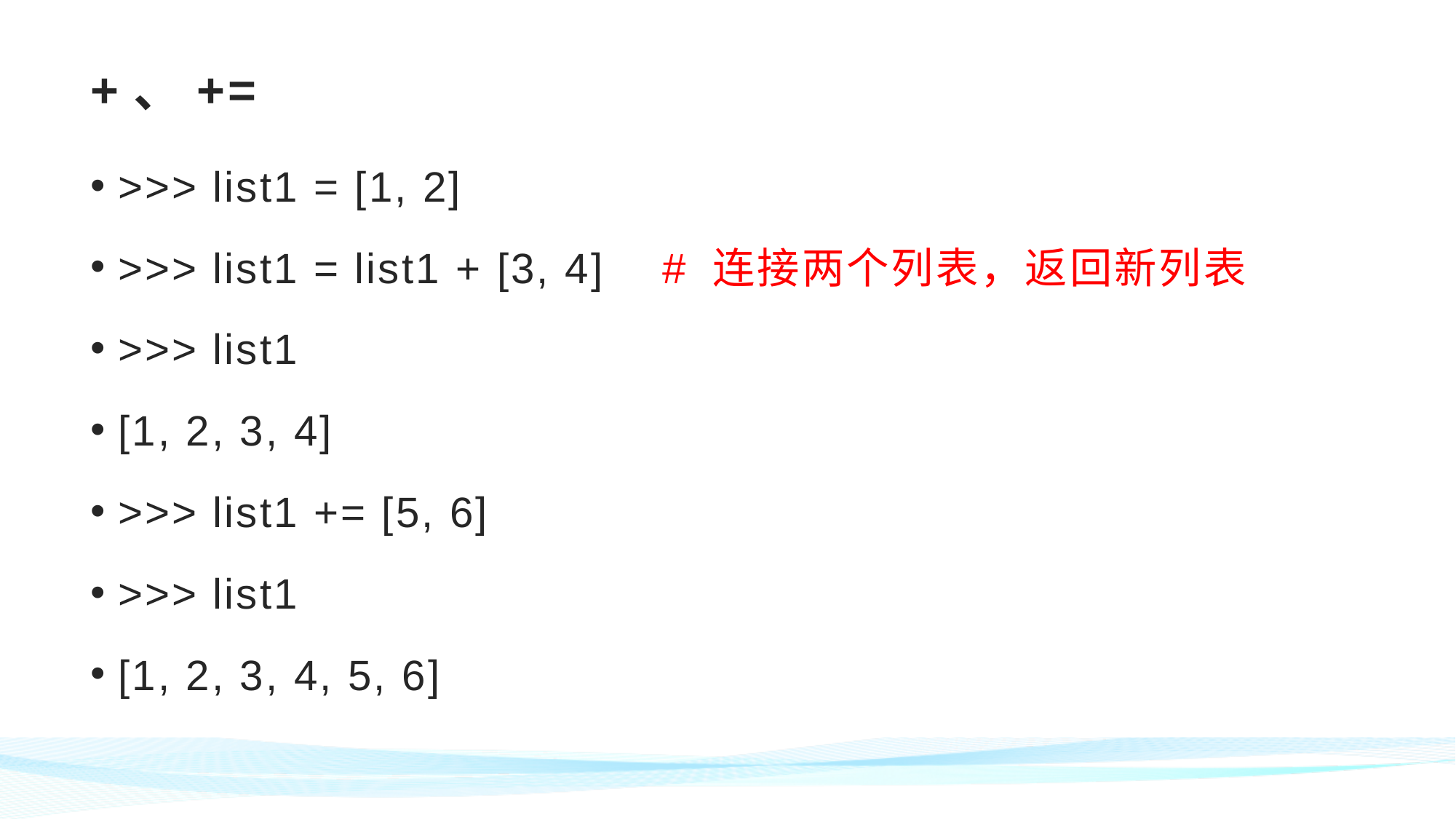

# +、+=
>>> list1 = [1, 2]
>>> list1 = list1 + [3, 4]    # 连接两个列表，返回新列表
>>> list1
[1, 2, 3, 4]
>>> list1 += [5, 6]
>>> list1
[1, 2, 3, 4, 5, 6]

15